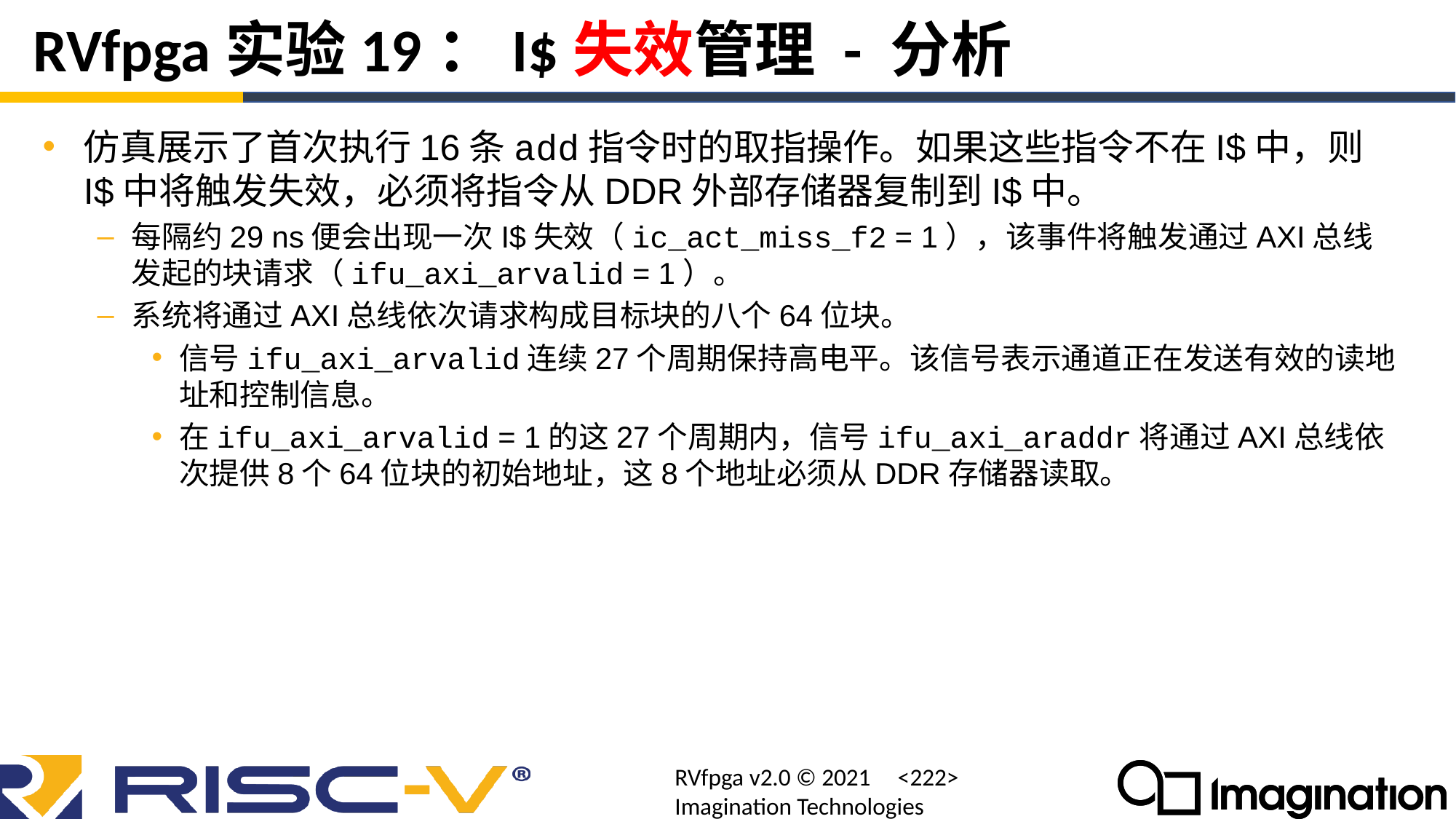

# RVfpga实验19：I$失效管理 - 分析
仿真展示了首次执行16条add指令时的取指操作。如果这些指令不在I$中，则I$中将触发失效，必须将指令从DDR外部存储器复制到I$中。
每隔约29 ns便会出现一次I$失效（ic_act_miss_f2 = 1），该事件将触发通过AXI总线发起的块请求（ifu_axi_arvalid = 1）。
系统将通过AXI总线依次请求构成目标块的八个64位块。
信号ifu_axi_arvalid连续27个周期保持高电平。该信号表示通道正在发送有效的读地址和控制信息。
在ifu_axi_arvalid = 1的这27个周期内，信号ifu_axi_araddr将通过AXI总线依次提供8个64位块的初始地址，这8个地址必须从DDR存储器读取。